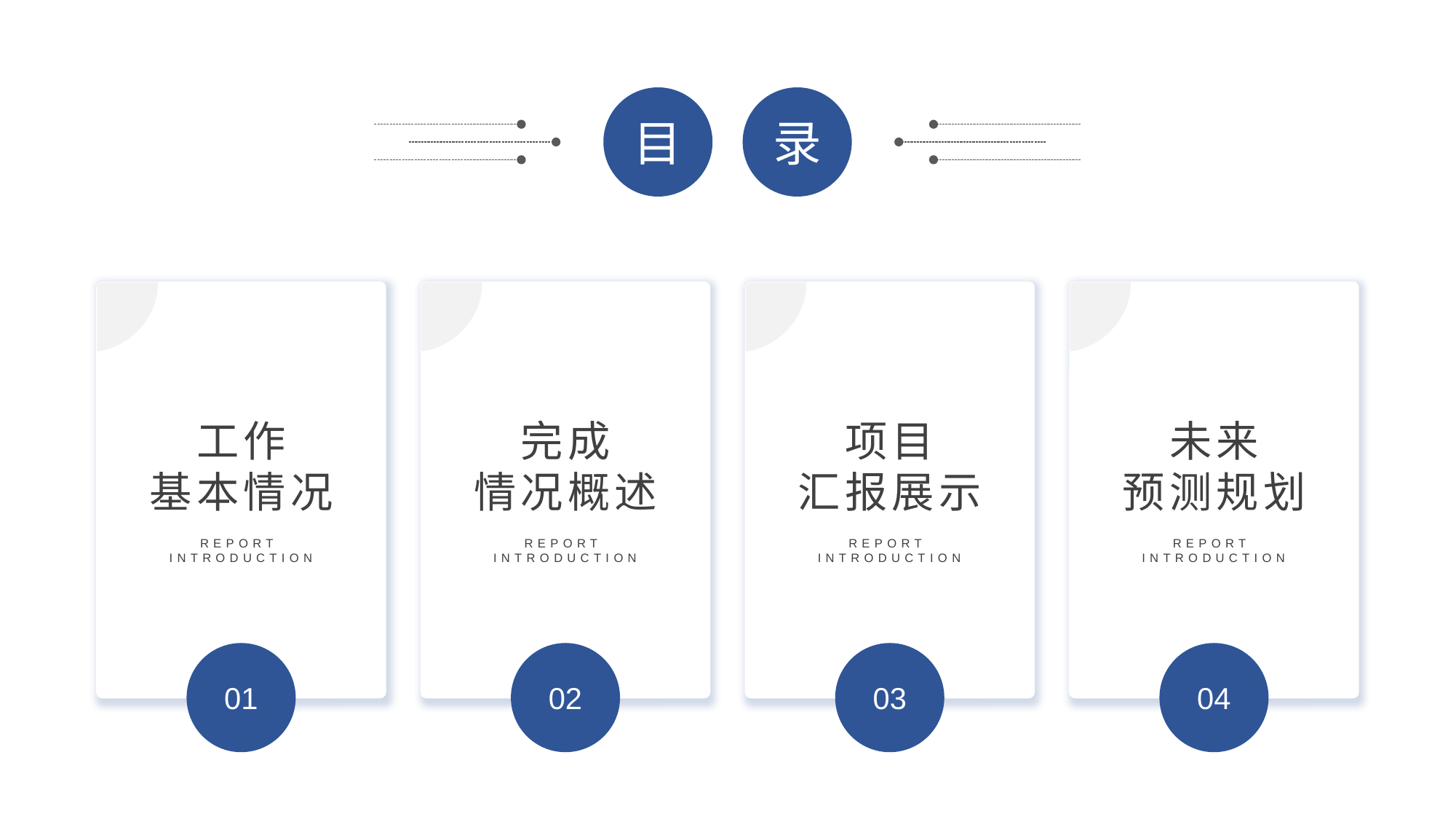

目
录

01
工作
基本情况
REPORT
INTRODUCTION

02
完成
情况概述
REPORT
INTRODUCTION

03
项目
汇报展示
REPORT
INTRODUCTION

04
未来
预测规划
REPORT
INTRODUCTION